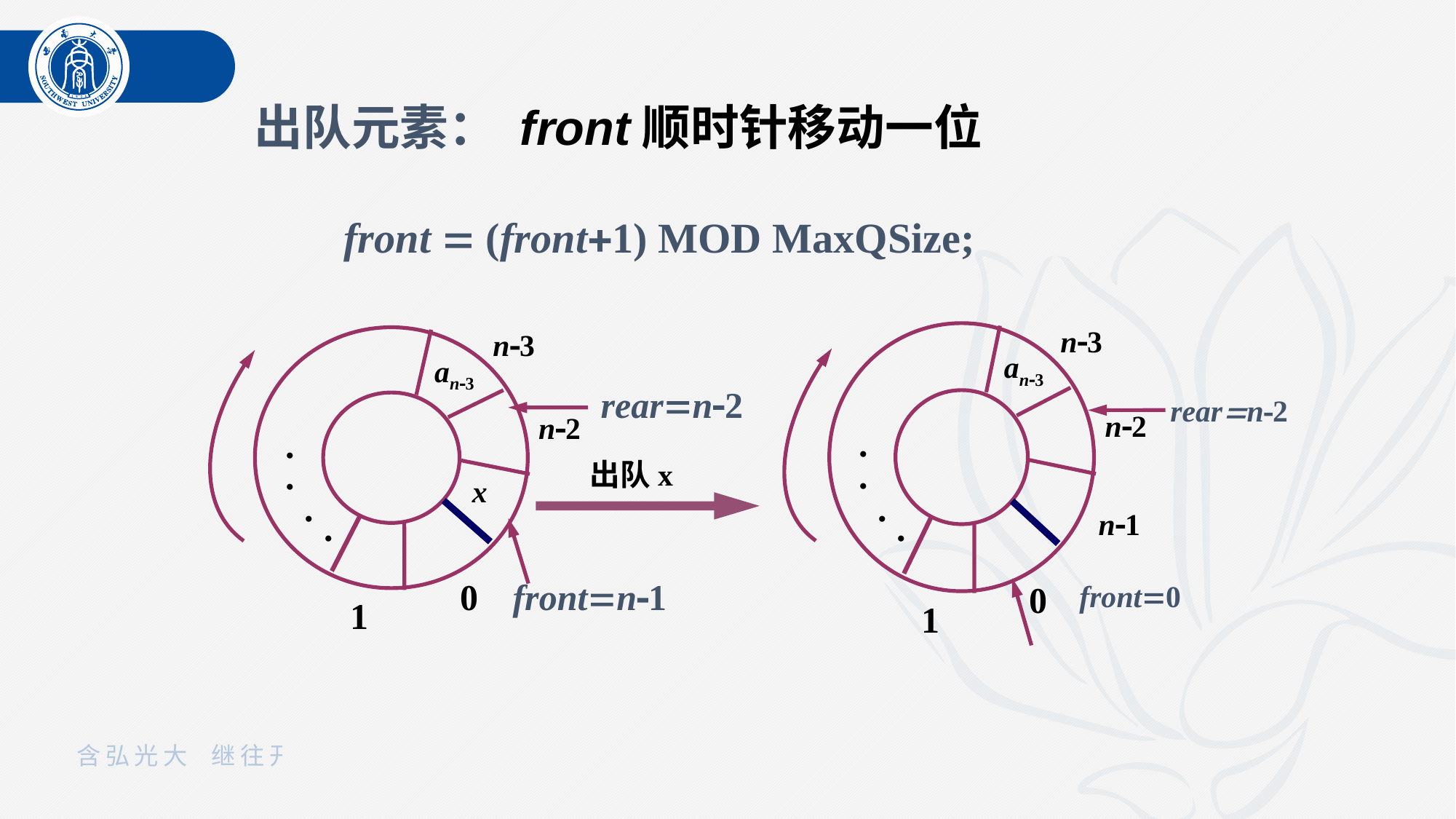

出队元素： front顺时针移动一位
front = (front+1) MOD MaxQSize;
n−3

an−3
rear=n−2

n−2

.
.

.

.
n−1

0
front=0

1

n−3

an−3
rear=n−2

n−2

.
.

x
.

.

0
1

front=n−1
出队x